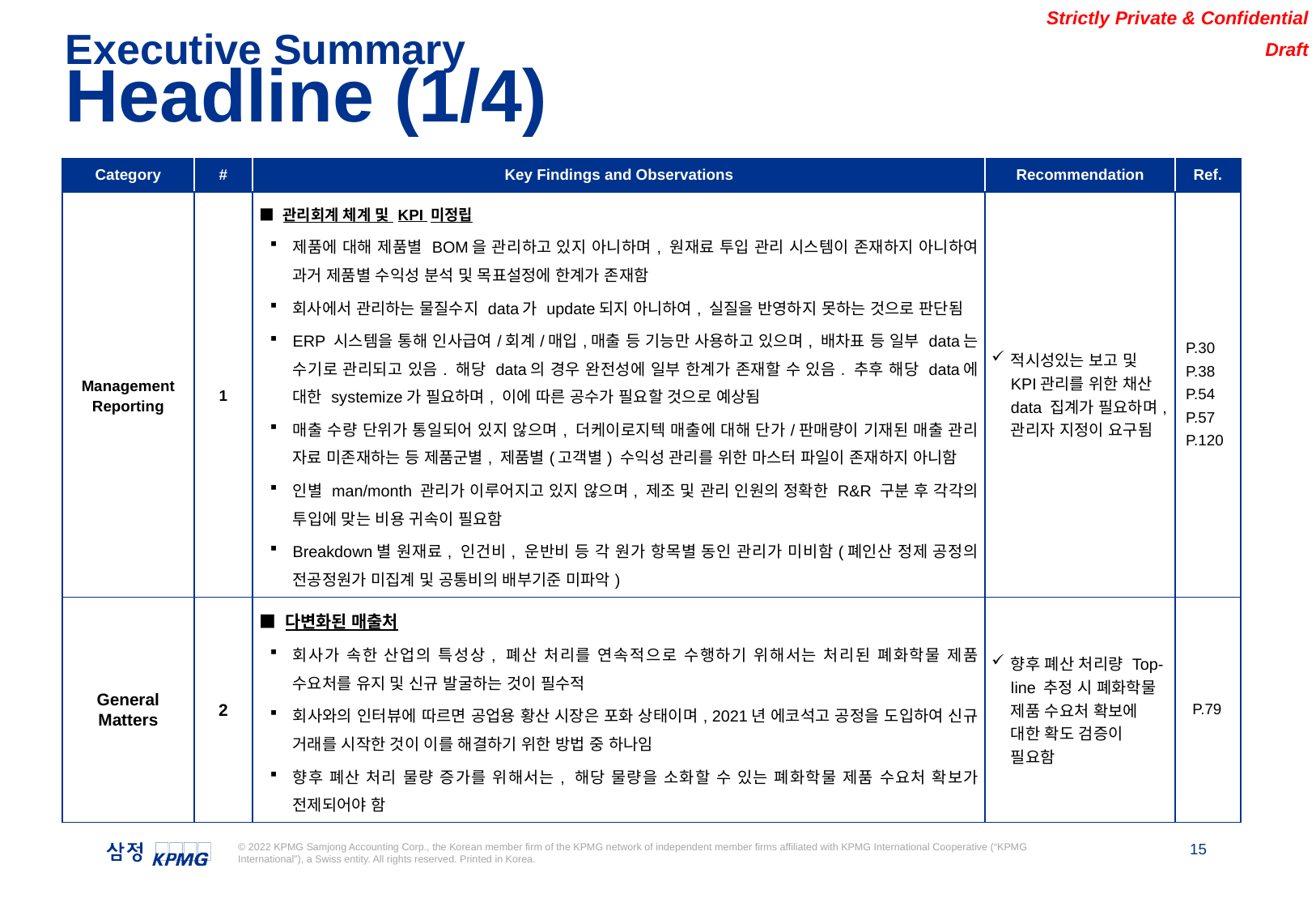

Executive Summary
Headline (1/4)
| Category | # | Key Findings and Observations | Recommendation | Ref. |
| --- | --- | --- | --- | --- |
| Management Reporting | 1 | ■ 관리회계 체계 및 KPI 미정립 제품에 대해 제품별 BOM을 관리하고 있지 아니하며, 원재료 투입 관리 시스템이 존재하지 아니하여 과거 제품별 수익성 분석 및 목표설정에 한계가 존재함 회사에서 관리하는 물질수지 data가 update되지 아니하여, 실질을 반영하지 못하는 것으로 판단됨 ERP 시스템을 통해 인사급여/회계/매입,매출 등 기능만 사용하고 있으며, 배차표 등 일부 data는 수기로 관리되고 있음. 해당 data의 경우 완전성에 일부 한계가 존재할 수 있음. 추후 해당 data에 대한 systemize가 필요하며, 이에 따른 공수가 필요할 것으로 예상됨 매출 수량 단위가 통일되어 있지 않으며, 더케이로지텍 매출에 대해 단가/판매량이 기재된 매출 관리 자료 미존재하는 등 제품군별, 제품별(고객별) 수익성 관리를 위한 마스터 파일이 존재하지 아니함 인별 man/month 관리가 이루어지고 있지 않으며, 제조 및 관리 인원의 정확한 R&R 구분 후 각각의 투입에 맞는 비용 귀속이 필요함 Breakdown별 원재료, 인건비, 운반비 등 각 원가 항목별 동인 관리가 미비함(폐인산 정제 공정의 전공정원가 미집계 및 공통비의 배부기준 미파악) | 적시성있는 보고 및 KPI관리를 위한 채산data 집계가 필요하며, 관리자 지정이 요구됨 | P.30 P.38 P.54 P.57 P.120 |
| General Matters | 2 | ■ 다변화된 매출처 회사가 속한 산업의 특성상, 폐산 처리를 연속적으로 수행하기 위해서는 처리된 폐화학물 제품 수요처를 유지 및 신규 발굴하는 것이 필수적 회사와의 인터뷰에 따르면 공업용 황산 시장은 포화 상태이며, 2021년 에코석고 공정을 도입하여 신규 거래를 시작한 것이 이를 해결하기 위한 방법 중 하나임 향후 폐산 처리 물량 증가를 위해서는, 해당 물량을 소화할 수 있는 폐화학물 제품 수요처 확보가 전제되어야 함 | 향후 폐산 처리량 Top-line 추정 시 폐화학물 제품 수요처 확보에 대한 확도 검증이 필요함 | P.79 |